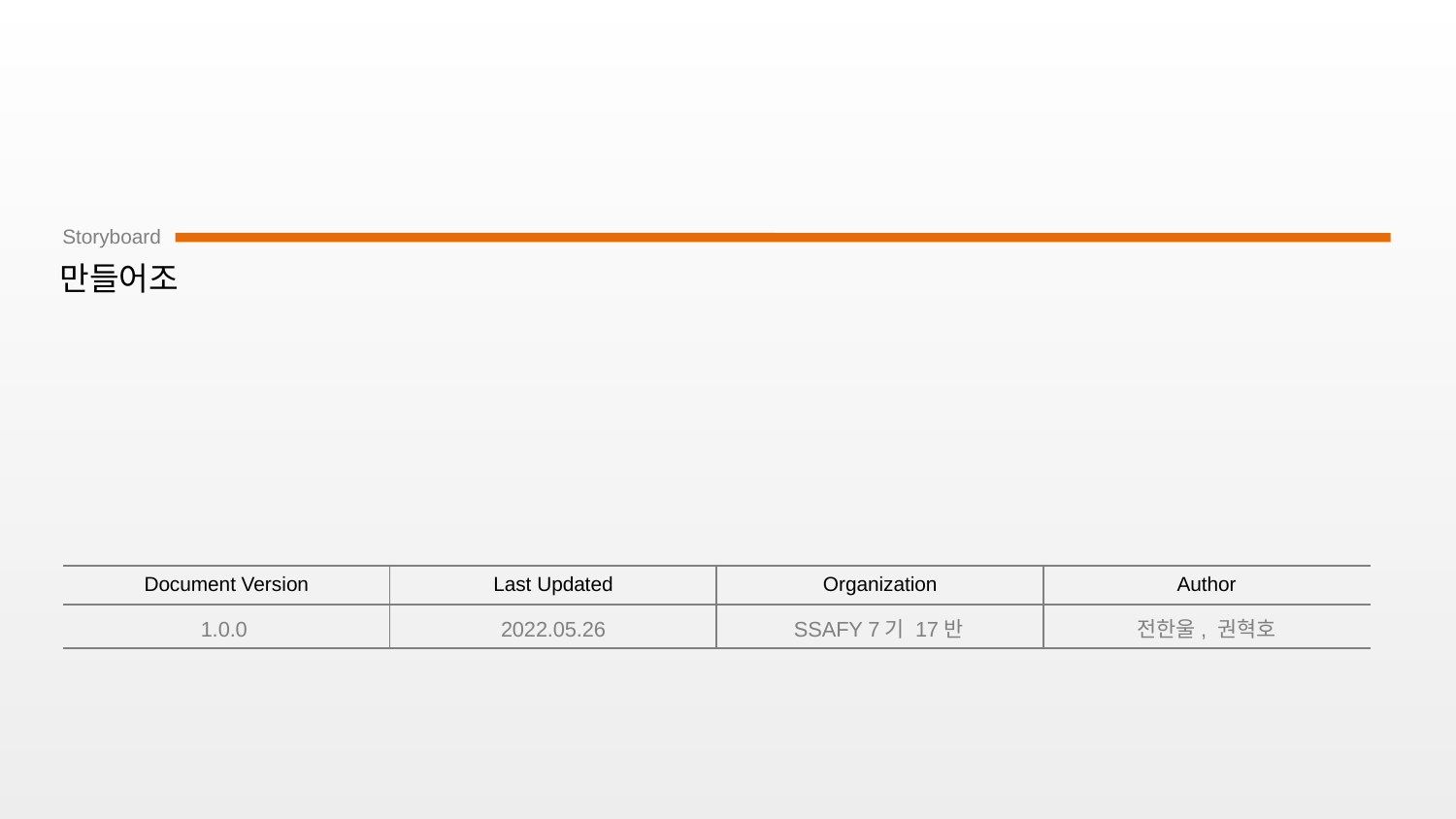

# 만들어조
1.0.0
2022.05.26
SSAFY 7기 17반
전한울, 권혁호